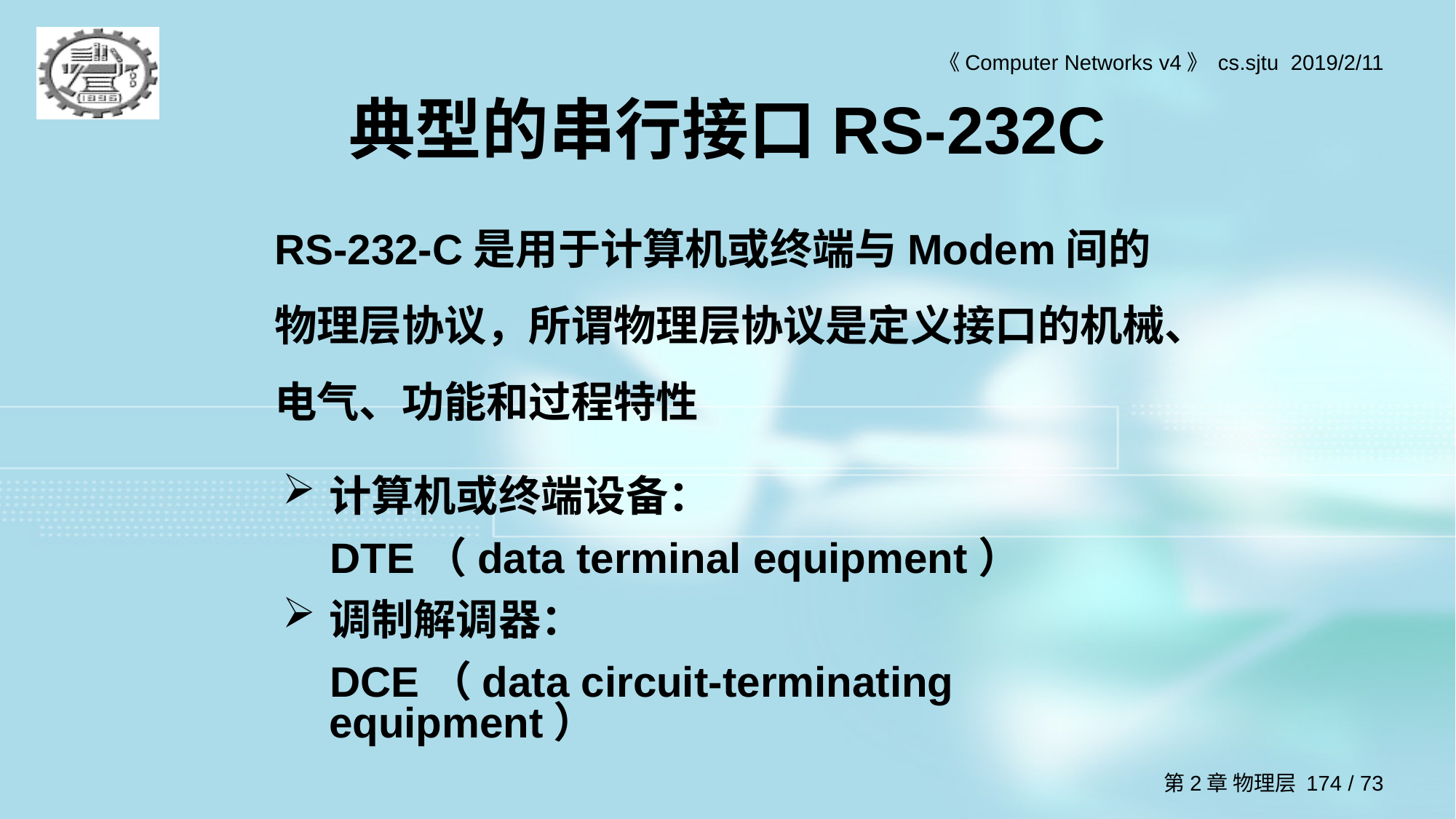

# 典型的串行接口RS-232C
RS-232-C是用于计算机或终端与Modem间的物理层协议，所谓物理层协议是定义接口的机械、电气、功能和过程特性
计算机或终端设备：
    DTE（data terminal equipment）
调制解调器：
    DCE（data circuit-terminating equipment）